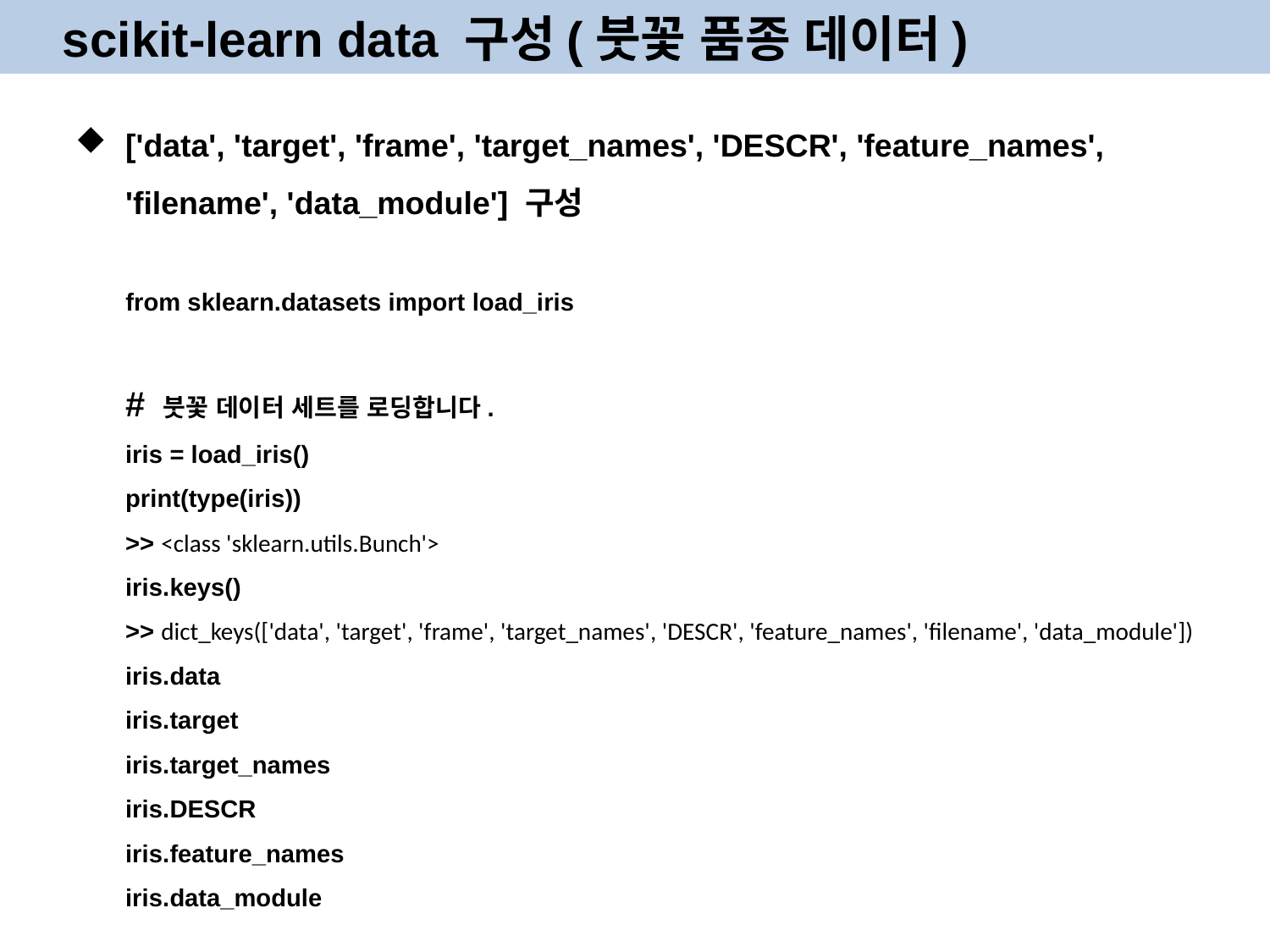

scikit-learn data 구성(붓꽃 품종 데이터)
['data', 'target', 'frame', 'target_names', 'DESCR', 'feature_names', 'filename', 'data_module'] 구성

from sklearn.datasets import load_iris

# 붓꽃 데이터 세트를 로딩합니다.
iris = load_iris()
print(type(iris))
>> <class 'sklearn.utils.Bunch'>
iris.keys()
>> dict_keys(['data', 'target', 'frame', 'target_names', 'DESCR', 'feature_names', 'filename', 'data_module'])
iris.data
iris.target
iris.target_names
iris.DESCR
iris.feature_names
iris.data_module